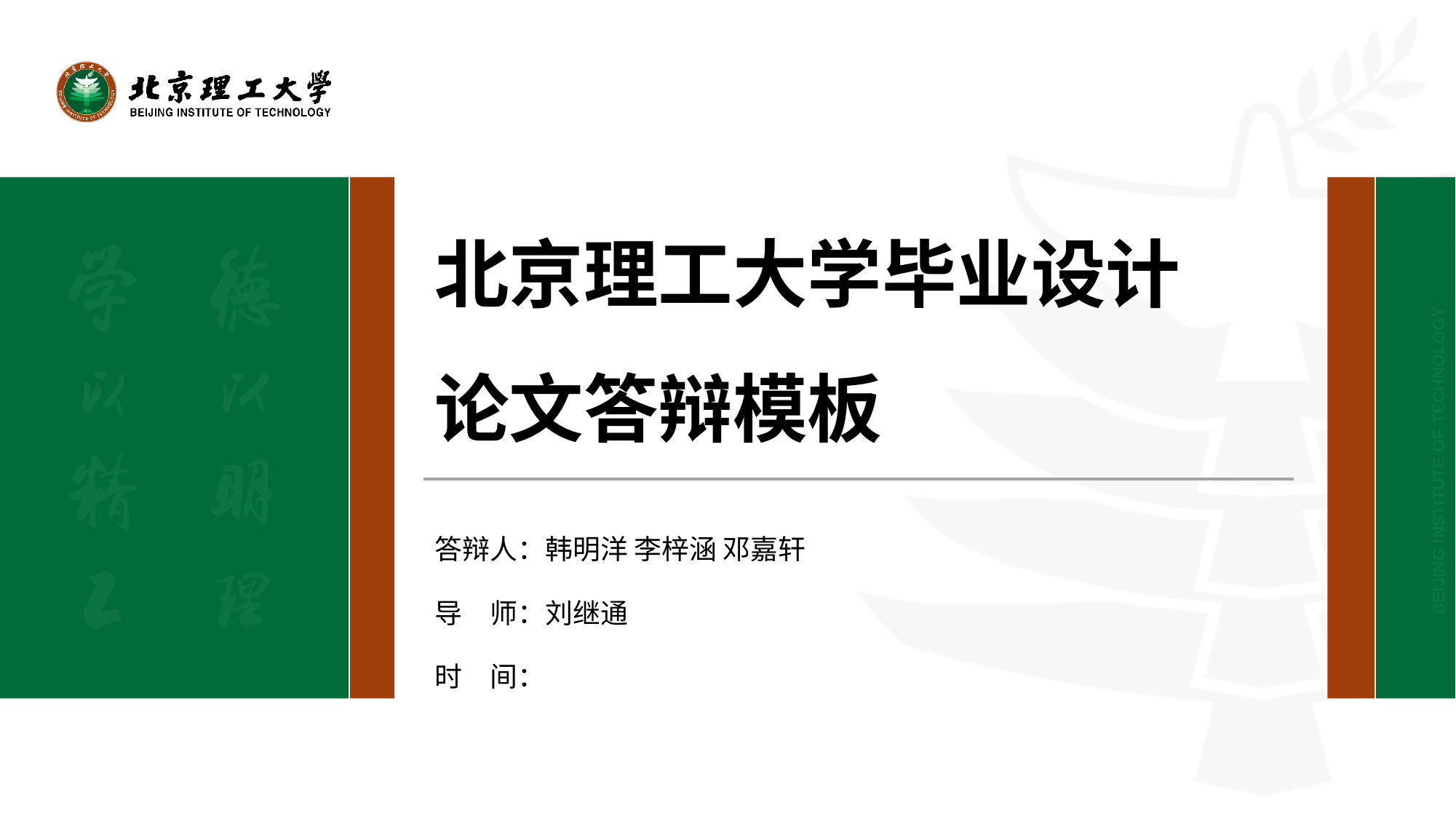

北京理工大学毕业设计
论文答辩模板
答辩人：韩明洋 李梓涵 邓嘉轩
导　师：刘继通
时　间：